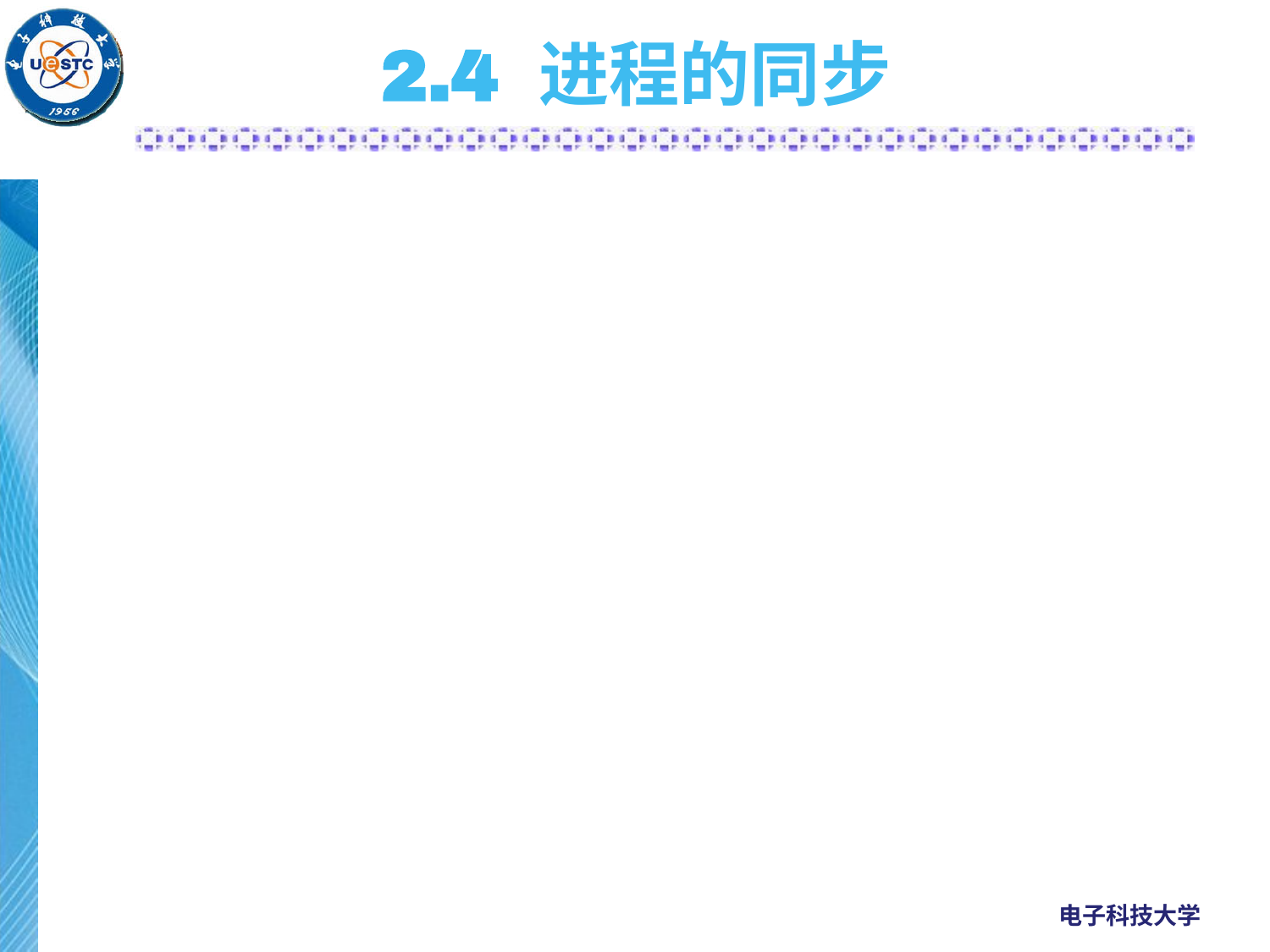

2.4 进程的同步
每一个进程具有顺序性，但是在多道程序设计系统中，多个进程要竞争，轮流占用处理器。
有两个进程A和B，它们各自顺序执行时的操作序列如下：
进程A ： a1，a2，a3，…，am
进程B ： b1，b2，b3，…，bm
在多道程序设计系统中，处理器可能执行的操作序列
a1， b1 ，a2， b2 ，a3， b3 …
a1， a2， b1 ，a3 ，b2 ，b3 …